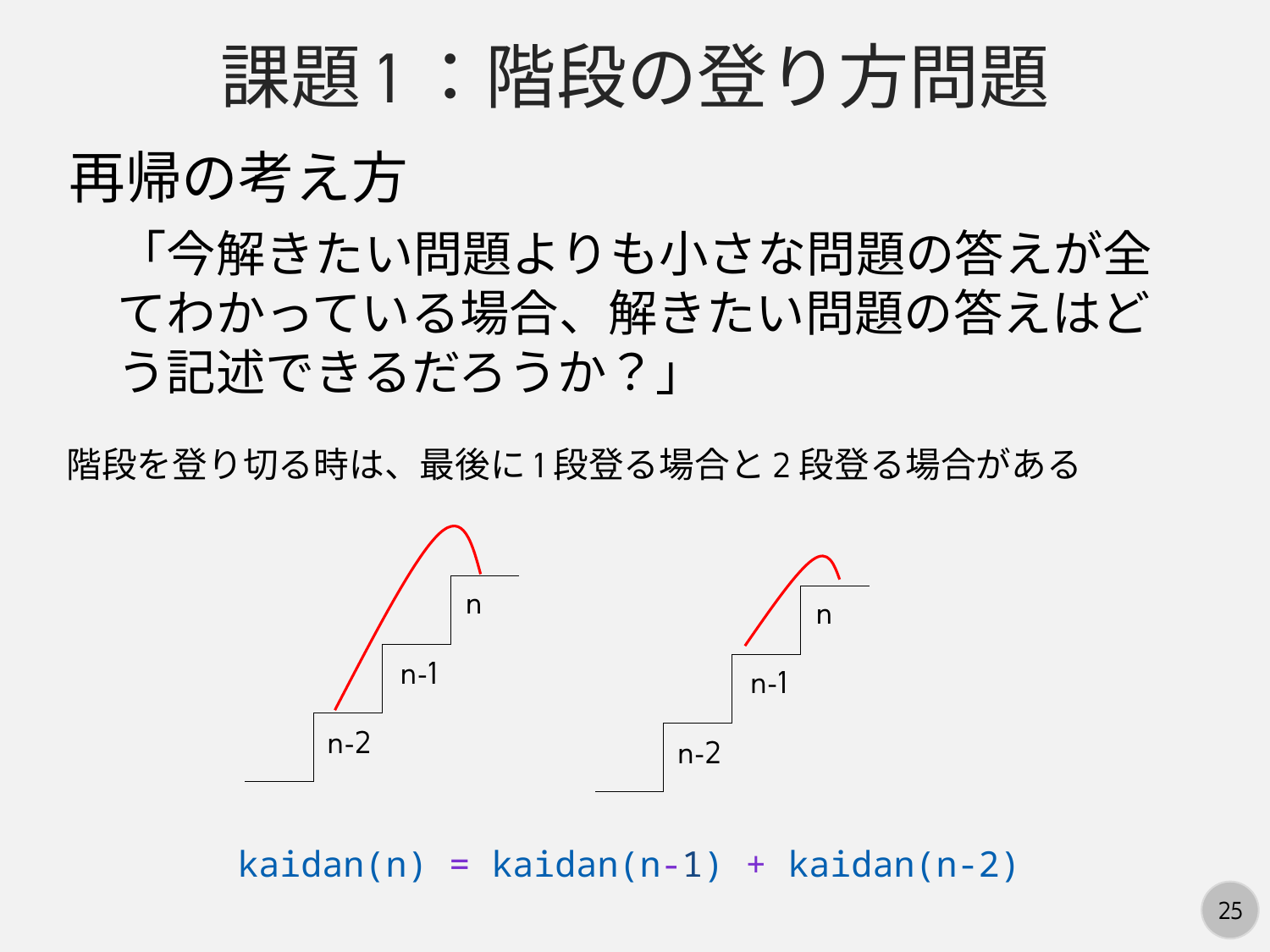

課題1：階段の登り方問題
再帰の考え方
「今解きたい問題よりも小さな問題の答えが全てわかっている場合、解きたい問題の答えはどう記述できるだろうか？」
階段を登り切る時は、最後に1段登る場合と2段登る場合がある

n
n
n-1
n-1
n-2
n-2
kaidan(n) = kaidan(n-1) + kaidan(n-2)